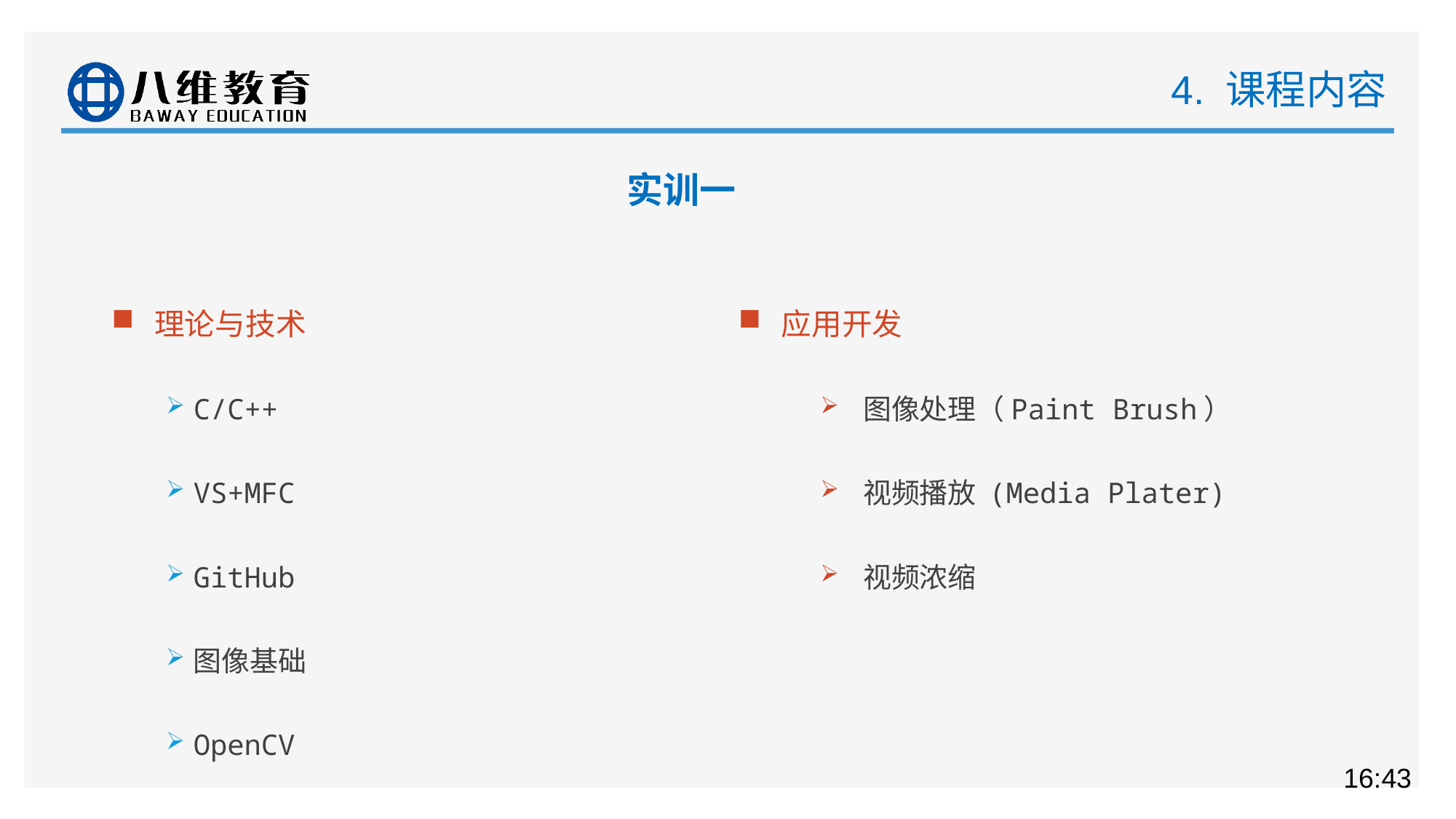

# 4. 课程内容
实训一
理论与技术
C/C++
VS+MFC
GitHub
图像基础
OpenCV
应用开发
图像处理（Paint Brush）
视频播放 (Media Plater)
视频浓缩